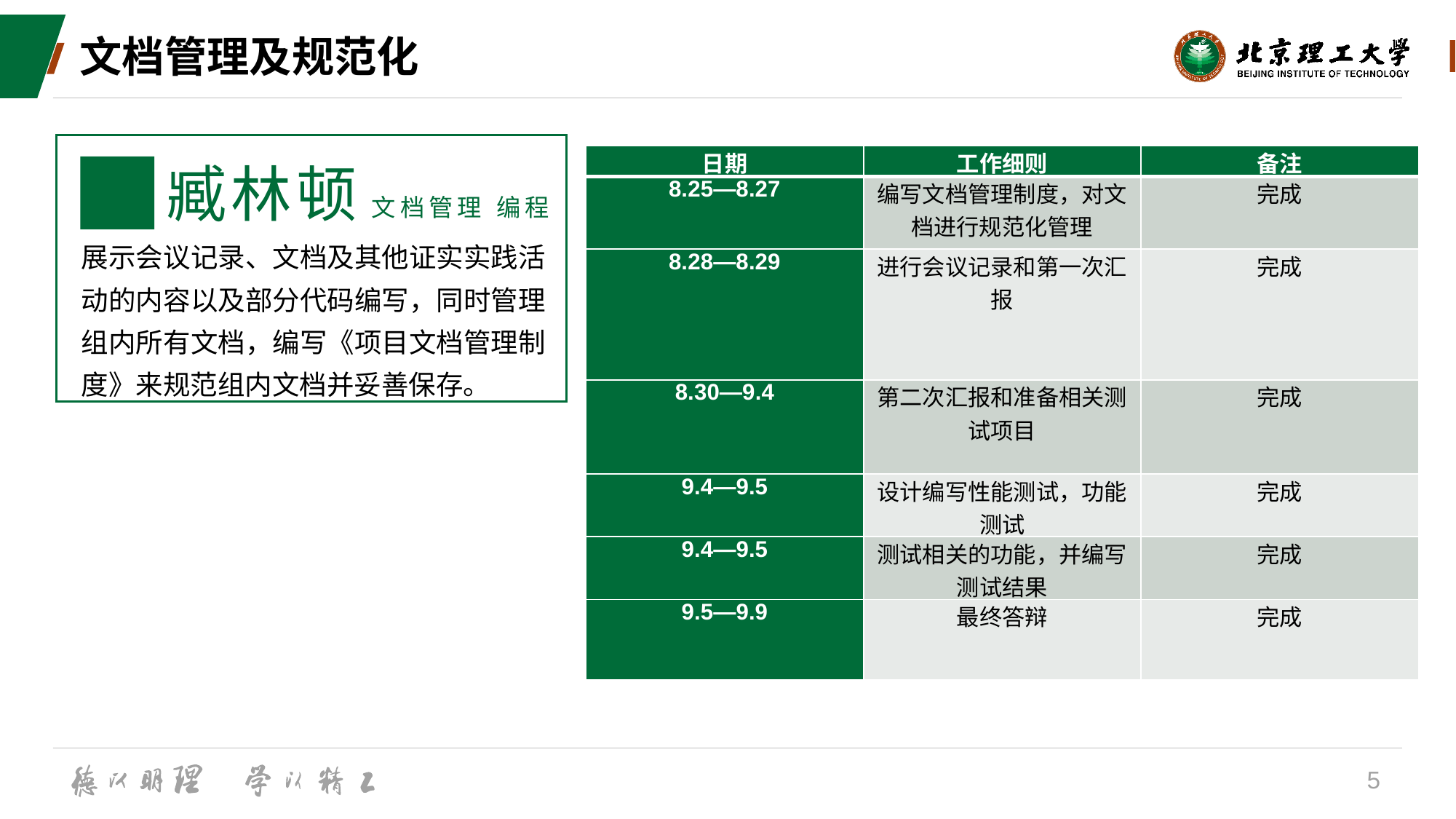

# 文档管理及规范化

展示会议记录、文档及其他证实实践活动的内容以及部分代码编写，同时管理组内所有文档，编写《项目文档管理制度》来规范组内文档并妥善保存。
臧林顿 文档管理 编程
| 日期 | 工作细则 | 备注 |
| --- | --- | --- |
| 8.25—8.27 | 编写文档管理制度，对文档进行规范化管理 | 完成 |
| 8.28—8.29 | 进行会议记录和第一次汇报 | 完成 |
| 8.30—9.4 | 第二次汇报和准备相关测试项目 | 完成 |
| 9.4—9.5 | 设计编写性能测试，功能测试 | 完成 |
| 9.4—9.5 | 测试相关的功能，并编写测试结果 | 完成 |
| 9.5—9.9 | 最终答辩 | 完成 |